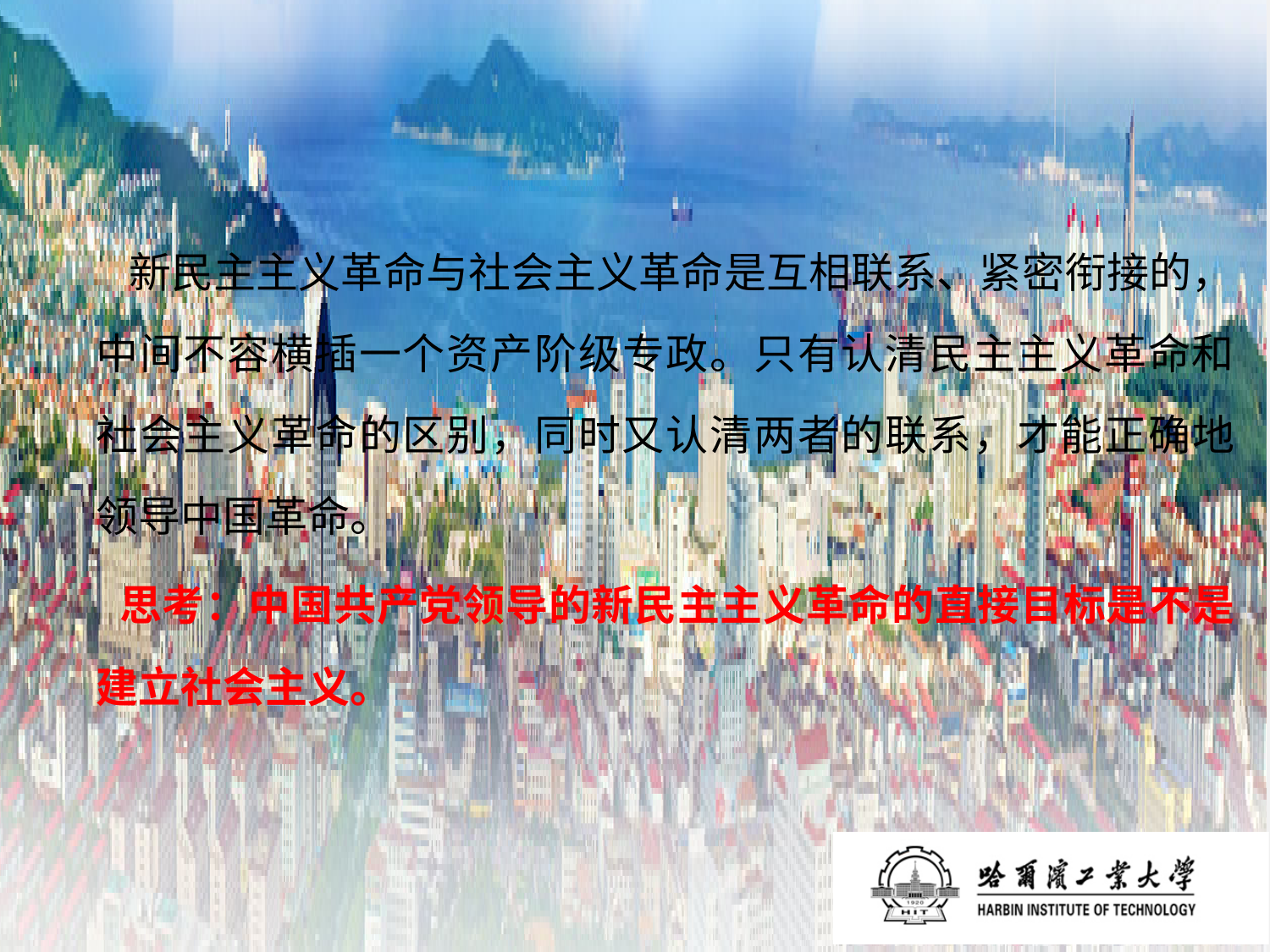

新民主主义革命与社会主义革命是互相联系、紧密衔接的，中间不容横插一个资产阶级专政。只有认清民主主义革命和社会主义革命的区别，同时又认清两者的联系，才能正确地领导中国革命。
      思考：中国共产党领导的新民主主义革命的直接目标是不是建立社会主义。